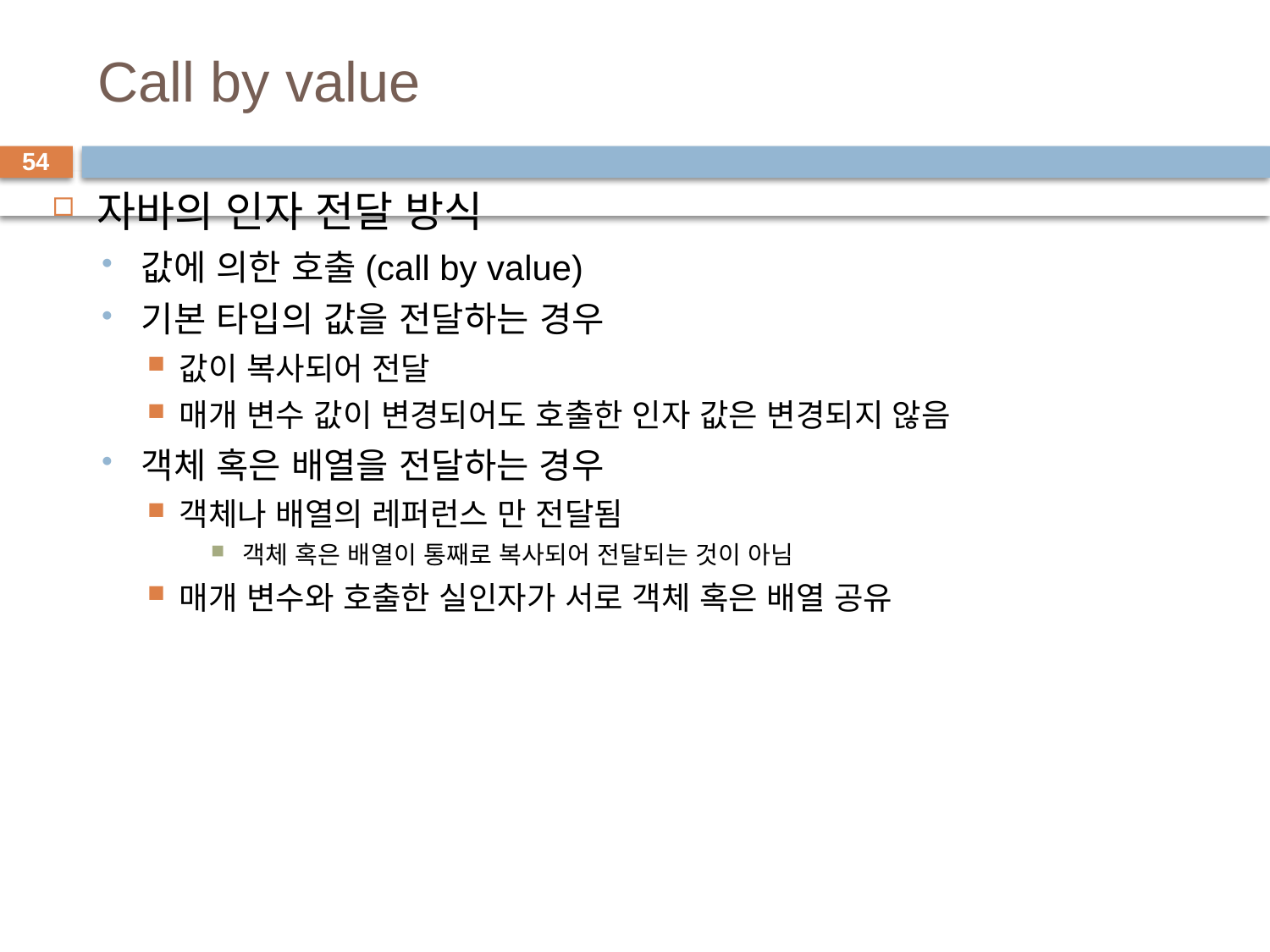

# Call by value
54
자바의 인자 전달 방식
값에 의한 호출(call by value)
기본 타입의 값을 전달하는 경우
값이 복사되어 전달
매개 변수 값이 변경되어도 호출한 인자 값은 변경되지 않음
객체 혹은 배열을 전달하는 경우
객체나 배열의 레퍼런스 만 전달됨
객체 혹은 배열이 통째로 복사되어 전달되는 것이 아님
매개 변수와 호출한 실인자가 서로 객체 혹은 배열 공유